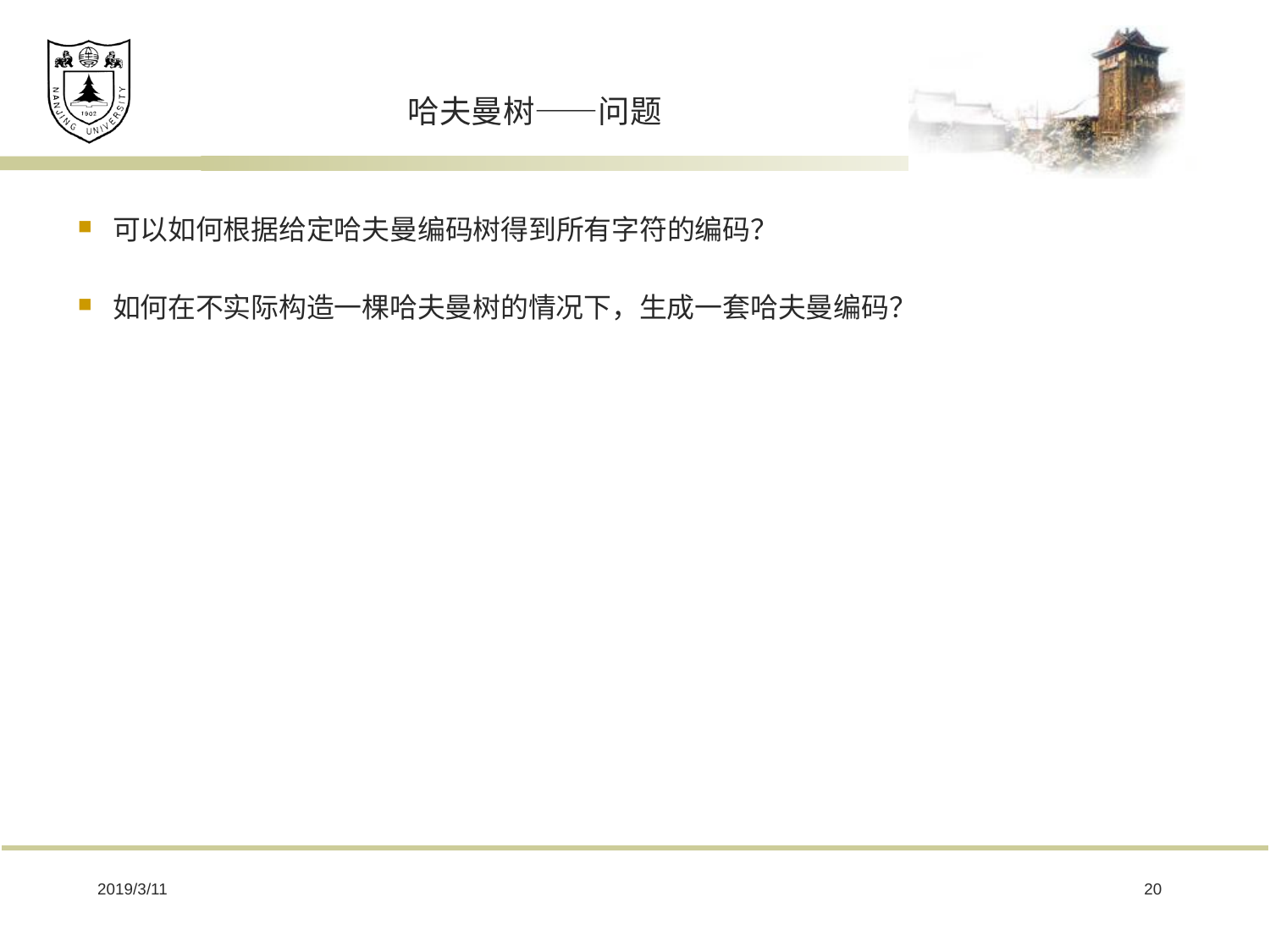

# 哈夫曼树——问题
可以如何根据给定哈夫曼编码树得到所有字符的编码？

如何在不实际构造一棵哈夫曼树的情况下，生成一套哈夫曼编码？
2019/3/11
20